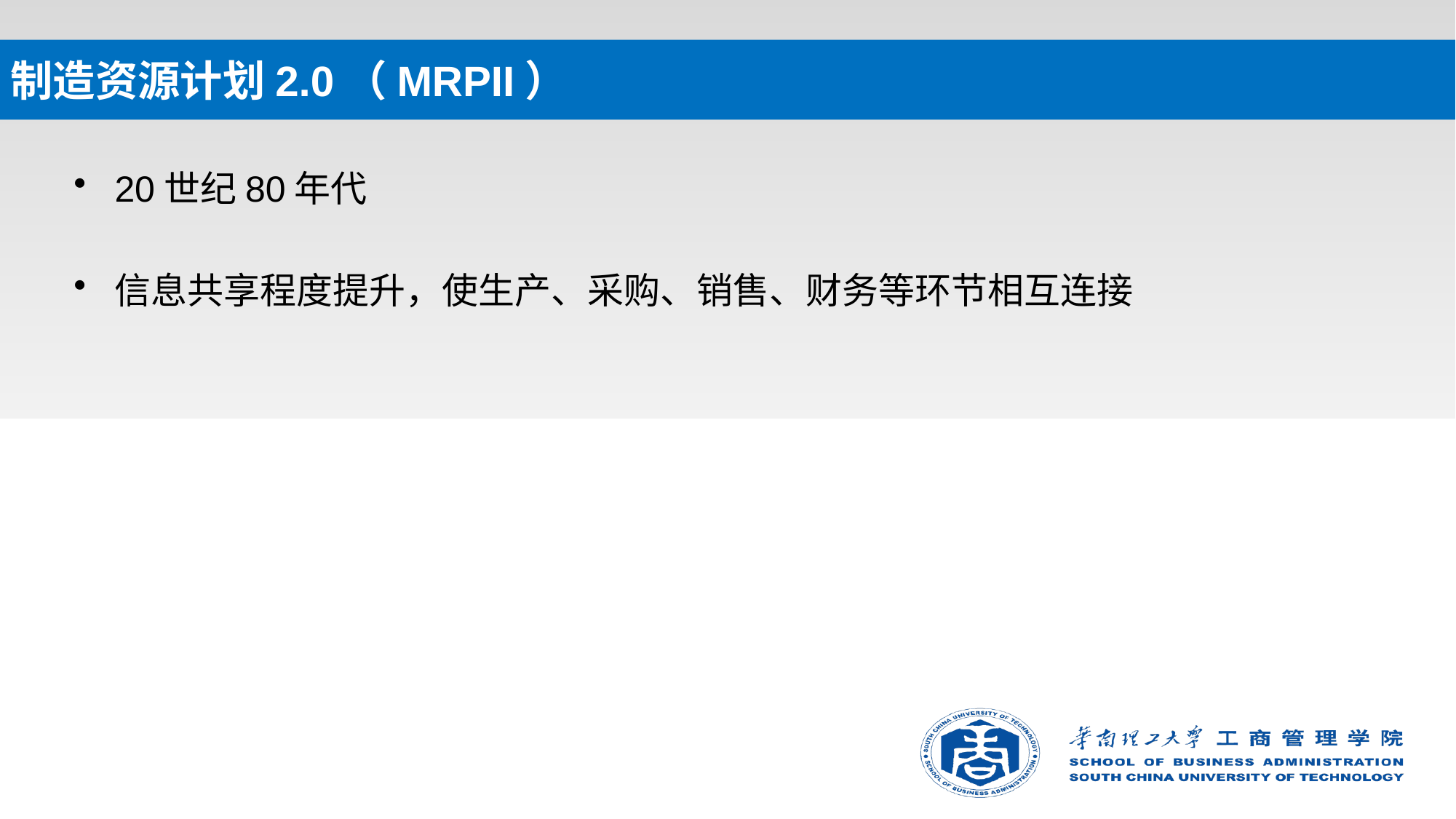

# 制造资源计划2.0（MRPII）
20世纪80年代

信息共享程度提升，使生产、采购、销售、财务等环节相互连接